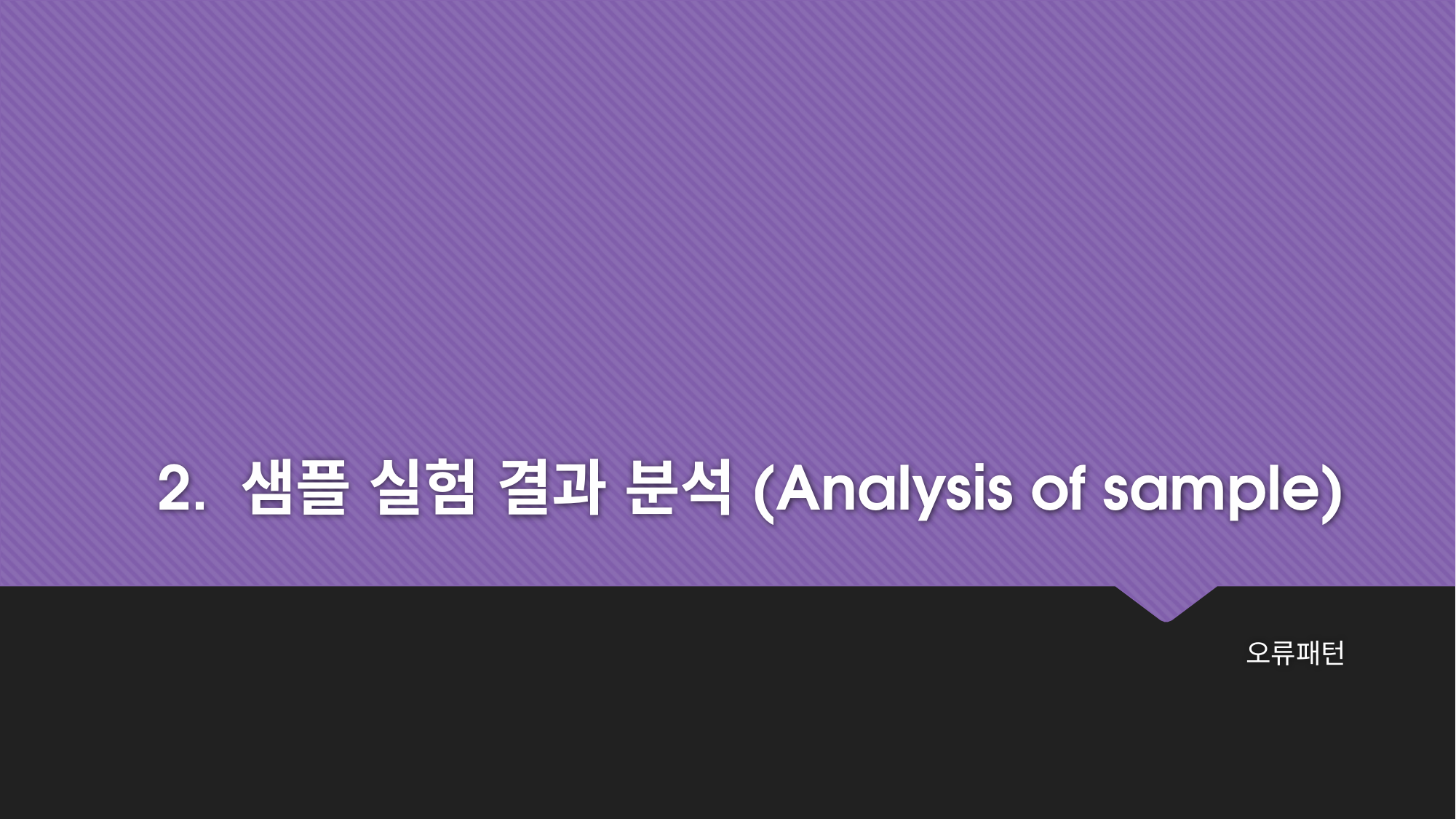

# 2. 샘플 실험 결과 분석(Analysis of sample)
오류패턴